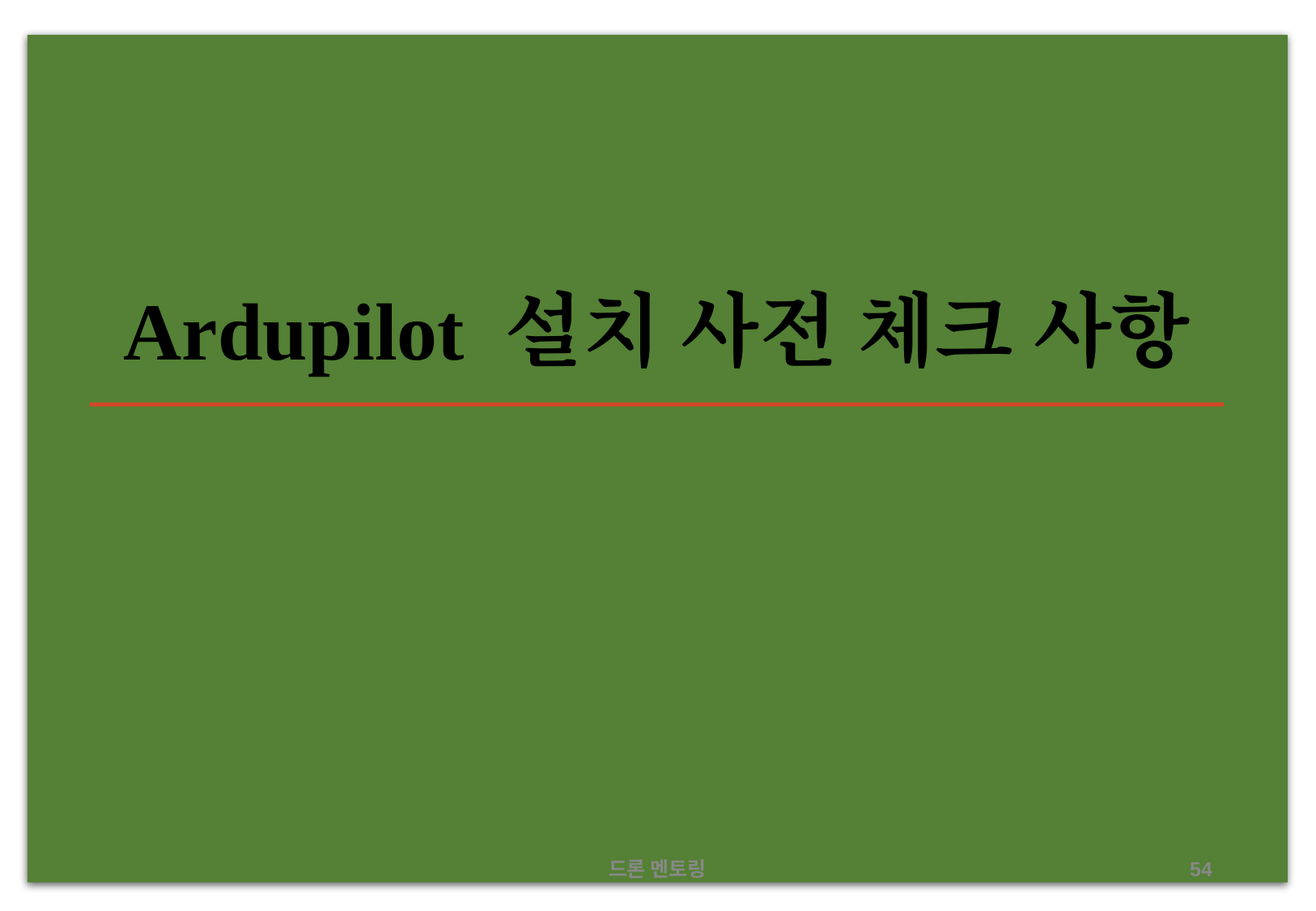

# Ardupilot 설치 사전 체크 사항

드론 멘토링
54